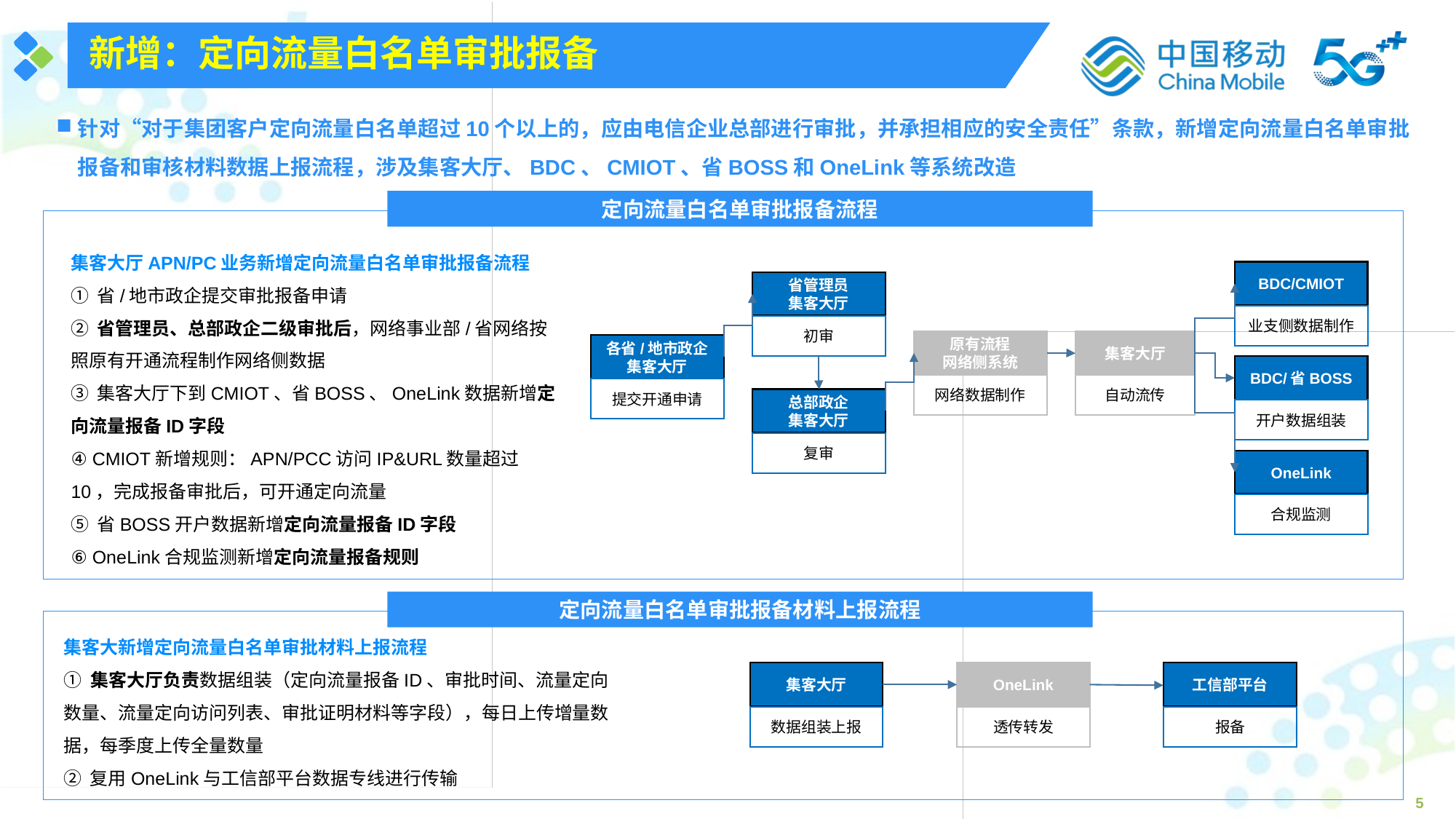

新增：定向流量白名单审批报备

针对“对于集团客户定向流量白名单超过10个以上的，应由电信企业总部进行审批，并承担相应的安全责任”条款，新增定向流量白名单审批报备和审核材料数据上报流程，涉及集客大厅、BDC、CMIOT、省BOSS和OneLink等系统改造
定向流量白名单审批报备流程
h
集客大厅APN/PC业务新增定向流量白名单审批报备流程
① 省/地市政企提交审批报备申请
② 省管理员、总部政企二级审批后，网络事业部/省网络按照原有开通流程制作网络侧数据
③ 集客大厅下到CMIOT、省BOSS、OneLink数据新增定向流量报备ID字段
④ CMIOT新增规则：APN/PCC访问IP&URL数量超过10，完成报备审批后，可开通定向流量
⑤ 省BOSS开户数据新增定向流量报备ID字段
⑥ OneLink合规监测新增定向流量报备规则

BDC/CMIOT
省管理员
集客大厅
初审
业支侧数据制作
原有流程
网络侧系统
集客大厅
各省/地市政企
集客大厅
BDC/省BOSS
网络数据制作
自动流传
提交开通申请
总部政企
集客大厅
复审
开户数据组装
OneLink
合规监测
定向流量白名单审批报备材料上报流程
h
集客大新增定向流量白名单审批材料上报流程
① 集客大厅负责数据组装（定向流量报备ID、审批时间、流量定向数量、流量定向访问列表、审批证明材料等字段），每日上传增量数据，每季度上传全量数量
② 复用OneLink与工信部平台数据专线进行传输

集客大厅
数据组装上报
OneLink
透传转发
工信部平台
报备